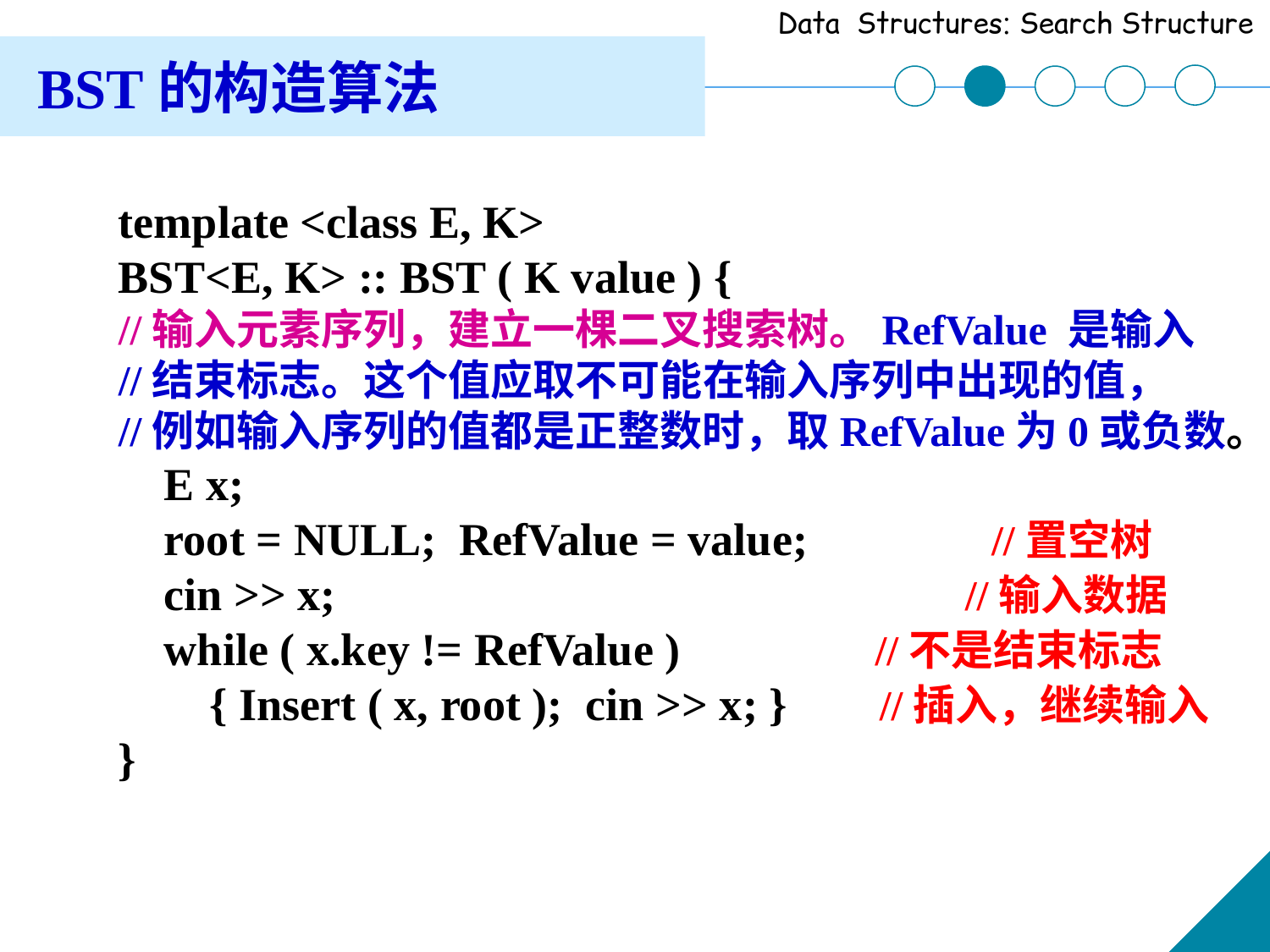

BST的构造算法

template <class E, K>
BST<E, K> :: BST ( K value ) {
//输入元素序列，建立一棵二叉搜索树。RefValue 是输入
//结束标志。这个值应取不可能在输入序列中出现的值，
//例如输入序列的值都是正整数时，取RefValue为0或负数。
    E x;
    root = NULL;  RefValue = value;                //置空树
    cin >> x;                                                       //输入数据
    while ( x.key != RefValue )                 //不是结束标志
        { Insert ( x, root );  cin >> x; }        //插入，继续输入
}